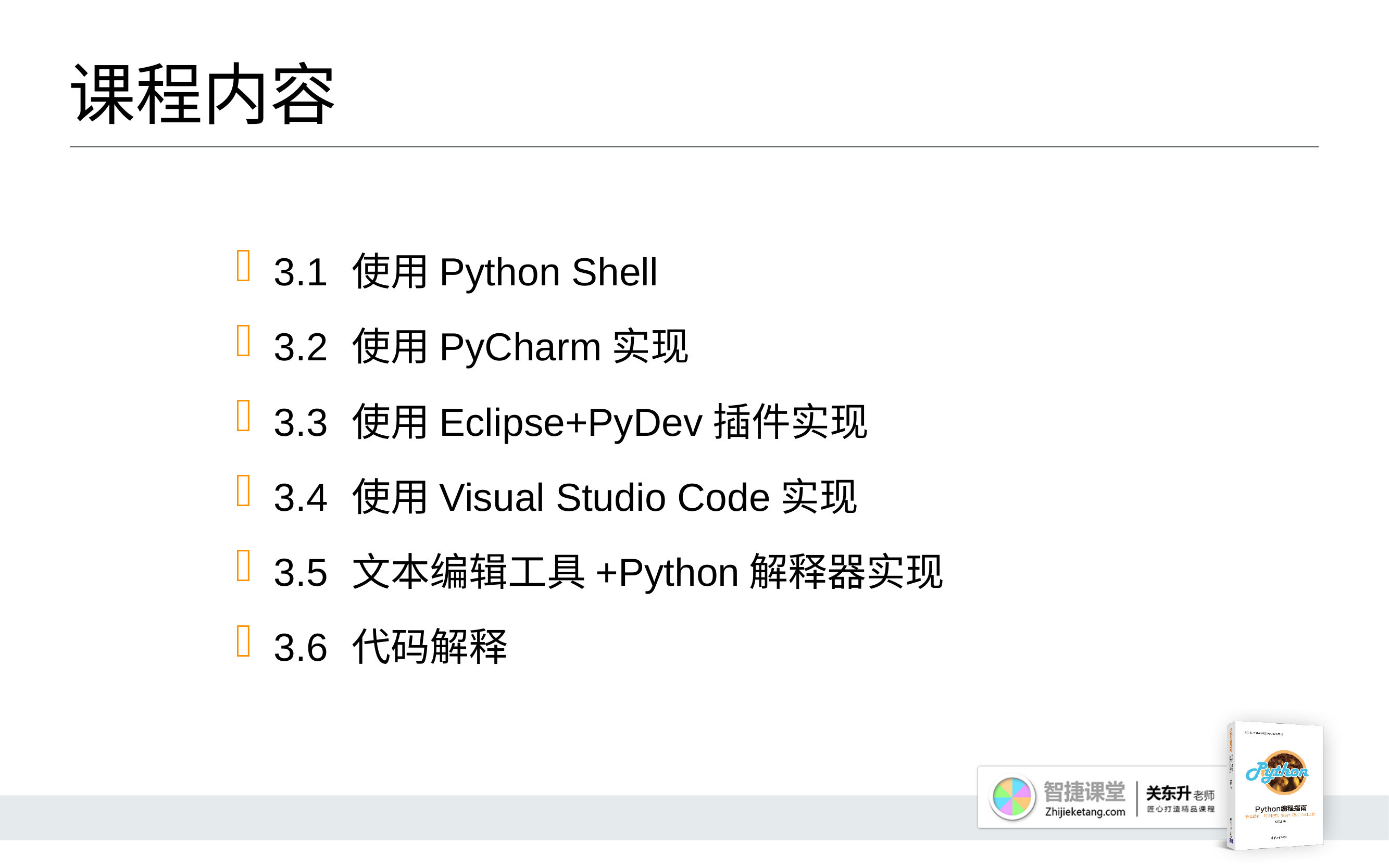

# 课程内容
3.1 	使用Python Shell
3.2 	使用PyCharm实现
3.3 	使用Eclipse+PyDev插件实现
3.4 	使用Visual Studio Code实现
3.5 	文本编辑工具+Python解释器实现
3.6 	代码解释